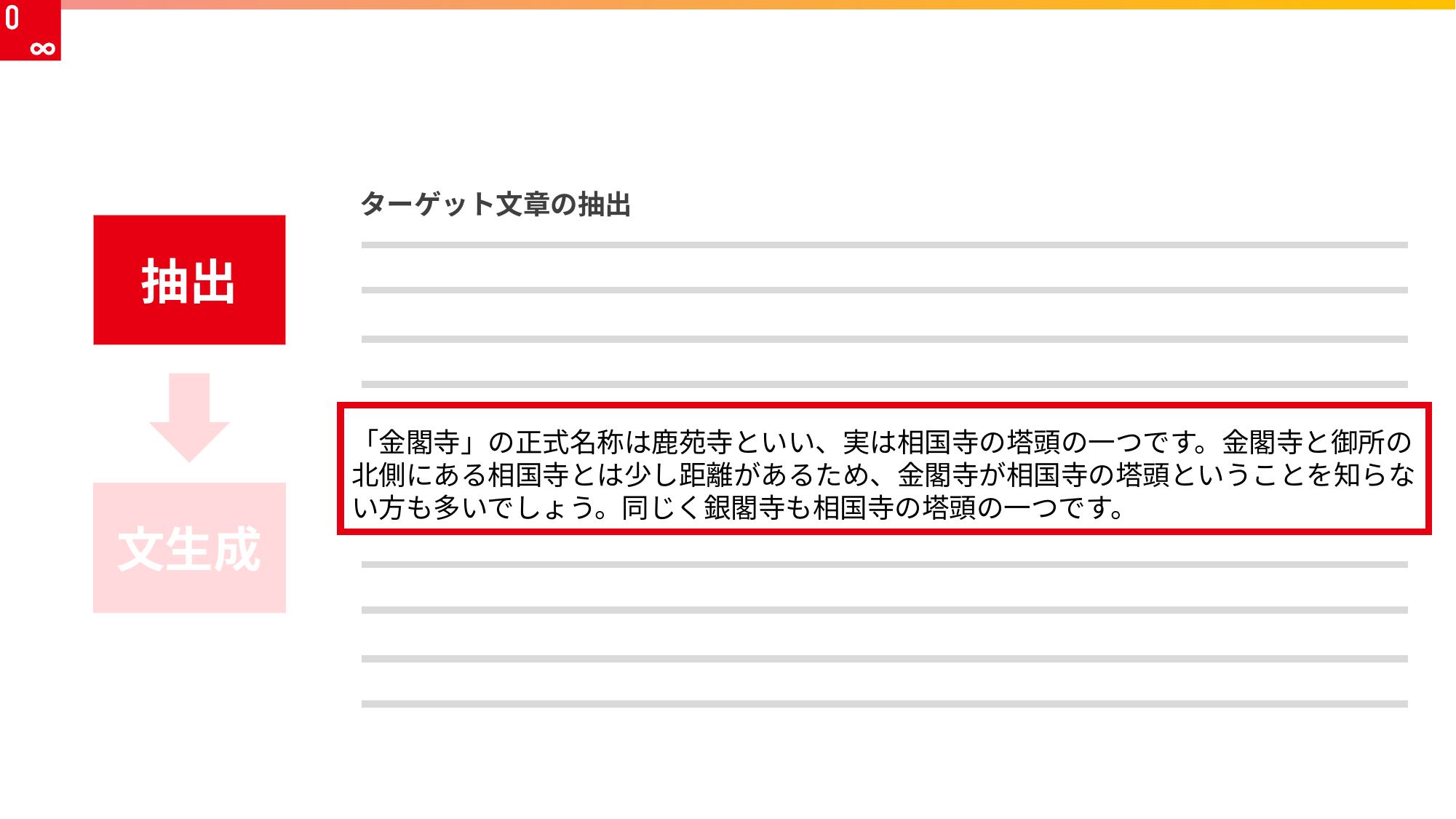

ターゲット文章の抽出
抽出

「金閣寺」の正式名称は鹿苑寺といい、実は相国寺の塔頭の一つです。金閣寺と御所の北側にある相国寺とは少し距離があるため、金閣寺が相国寺の塔頭ということを知らない方も多いでしょう。同じく銀閣寺も相国寺の塔頭の一つです。
文生成